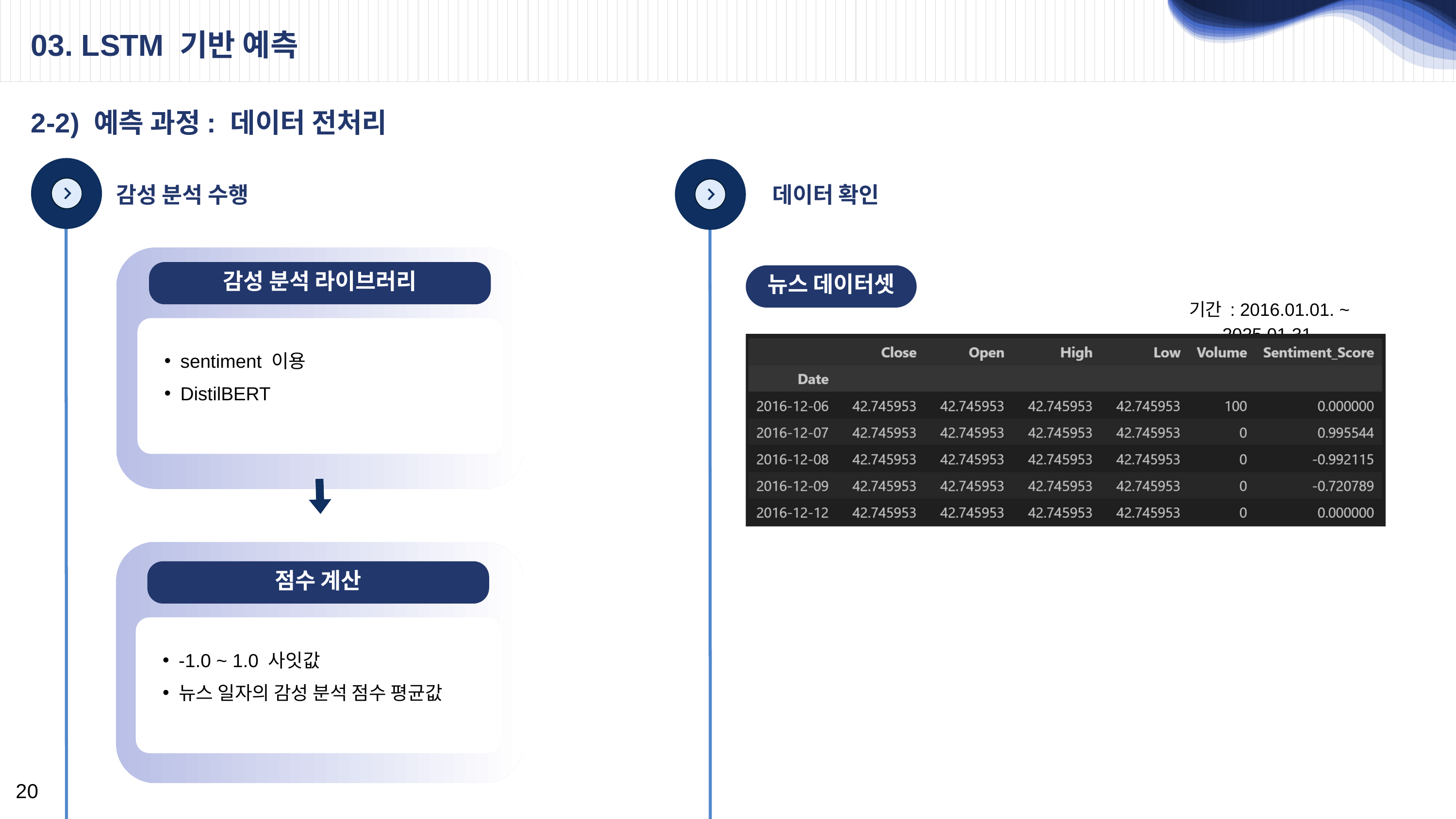

03. LSTM 기반 예측
2-2) 예측 과정: 데이터 전처리

감성 분석 수행
데이터 확인

감성 분석 라이브러리

뉴스 데이터셋
기간 : 2016.01.01. ~ 2025.01.31.

sentiment 이용

DistilBERT

점수 계산

-1.0 ~ 1.0 사잇값

뉴스 일자의 감성 분석 점수 평균값
20